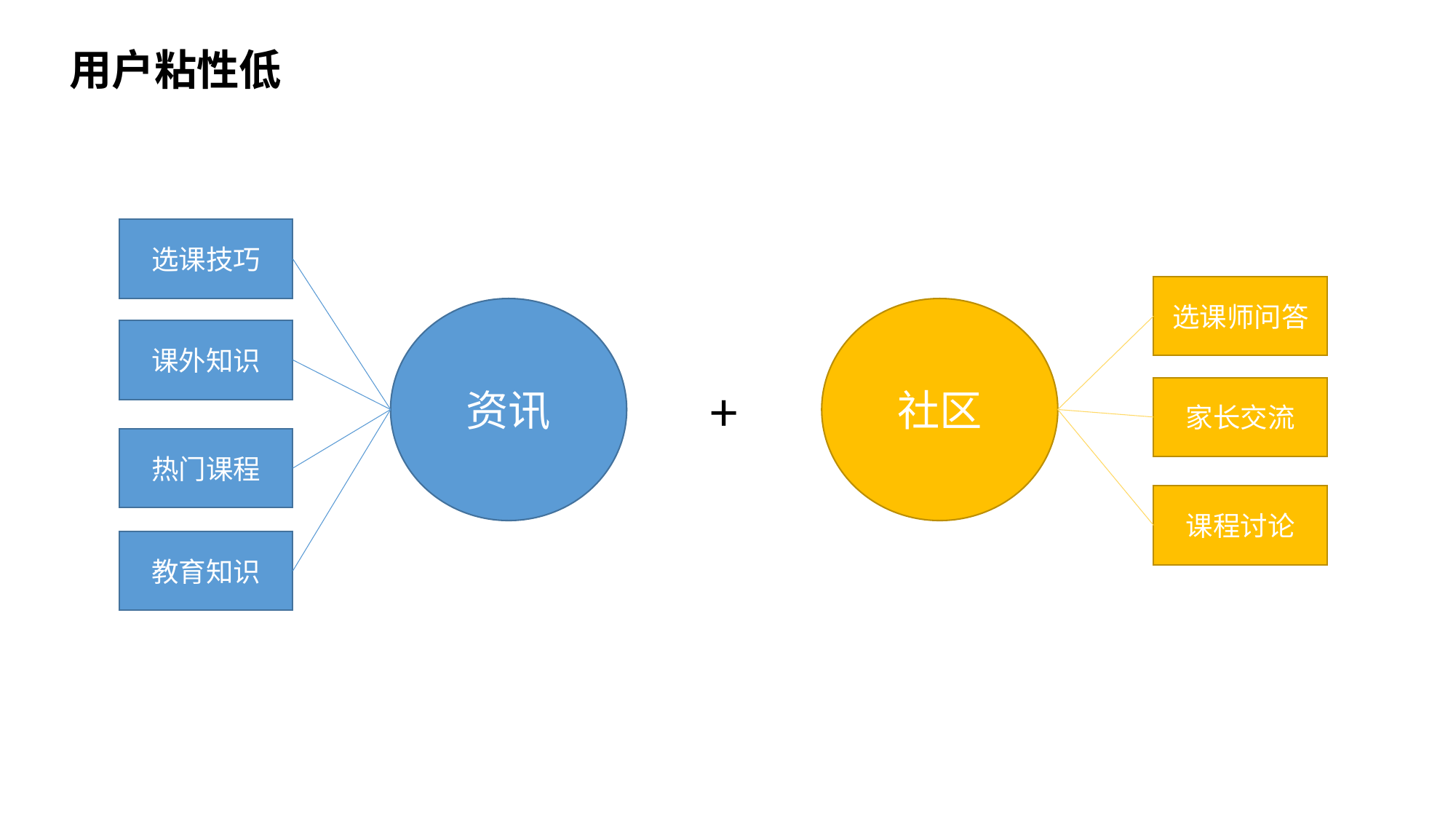

用户粘性低
选课技巧
选课师问答
资讯
社区
课外知识
+
家长交流
热门课程
课程讨论
教育知识